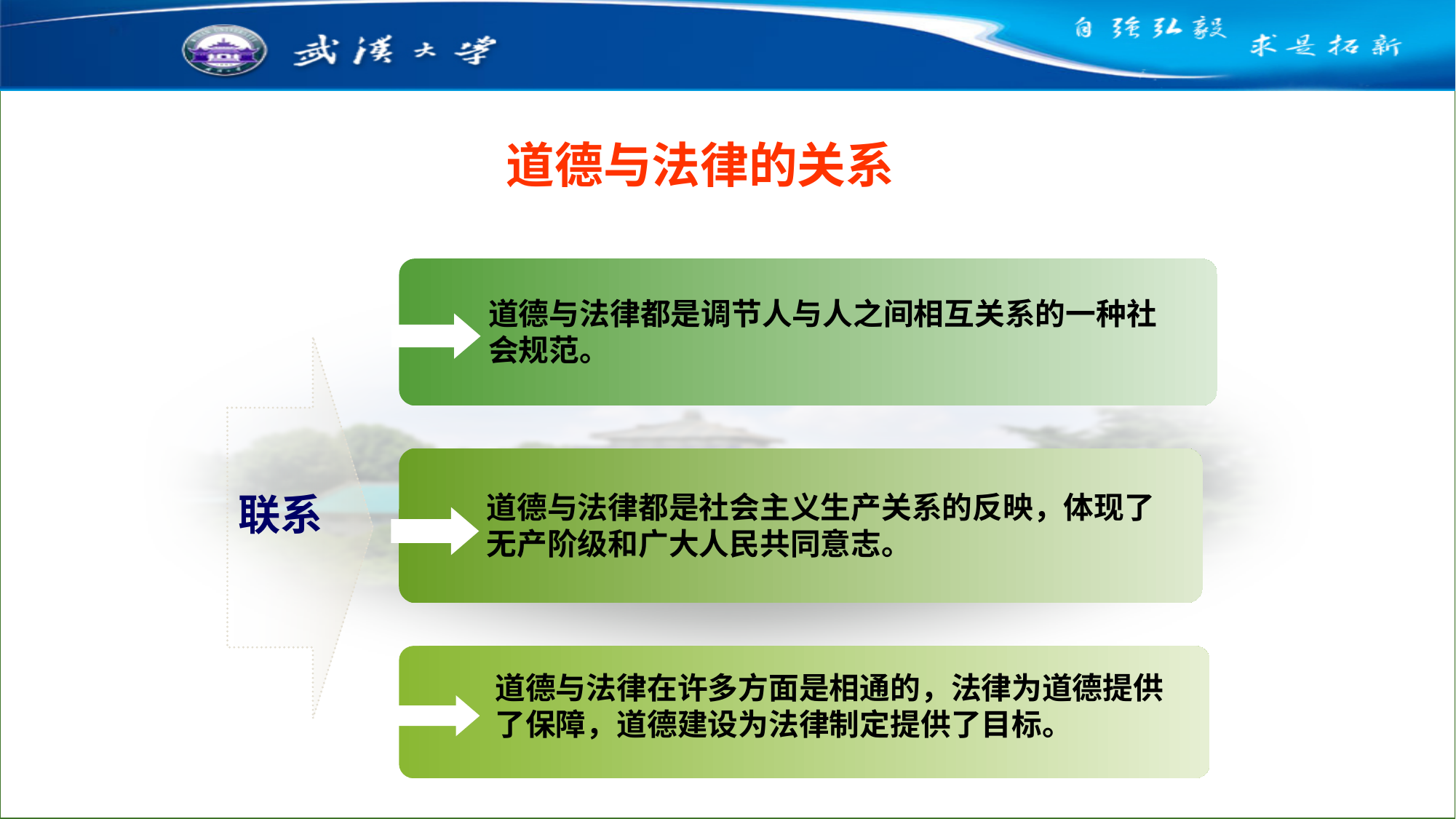

#
道德与法律的关系

道德与法律都是调节人与人之间相互关系的一种社会规范。

道德与法律都是社会主义生产关系的反映，体现了无产阶级和广大人民共同意志。
联系

道德与法律在许多方面是相通的，法律为道德提供了保障，道德建设为法律制定提供了目标。